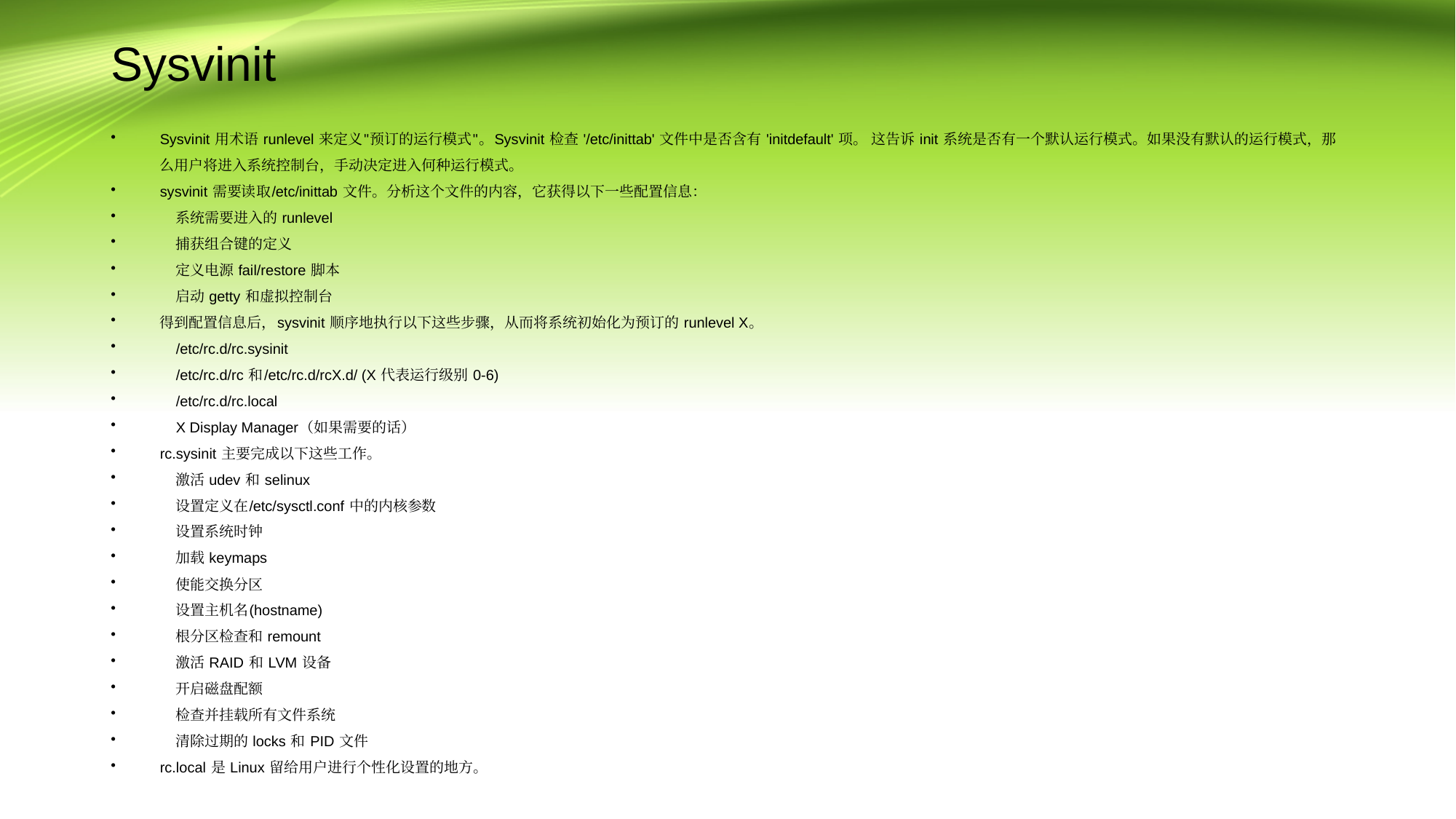

# Sysvinit
Sysvinit 用术语 runlevel 来定义"预订的运行模式"。Sysvinit 检查 '/etc/inittab' 文件中是否含有 'initdefault' 项。 这告诉 init 系统是否有一个默认运行模式。如果没有默认的运行模式，那么用户将进入系统控制台，手动决定进入何种运行模式。
sysvinit 需要读取/etc/inittab 文件。分析这个文件的内容，它获得以下一些配置信息：
    系统需要进入的 runlevel
    捕获组合键的定义
    定义电源 fail/restore 脚本
    启动 getty 和虚拟控制台
得到配置信息后，sysvinit 顺序地执行以下这些步骤，从而将系统初始化为预订的 runlevel X。
    /etc/rc.d/rc.sysinit
    /etc/rc.d/rc 和/etc/rc.d/rcX.d/ (X 代表运行级别 0-6)
    /etc/rc.d/rc.local
    X Display Manager（如果需要的话）
rc.sysinit 主要完成以下这些工作。
    激活 udev 和 selinux
    设置定义在/etc/sysctl.conf 中的内核参数
    设置系统时钟
    加载 keymaps
    使能交换分区
    设置主机名(hostname)
    根分区检查和 remount
    激活 RAID 和 LVM 设备
    开启磁盘配额
    检查并挂载所有文件系统
    清除过期的 locks 和 PID 文件
rc.local 是 Linux 留给用户进行个性化设置的地方。